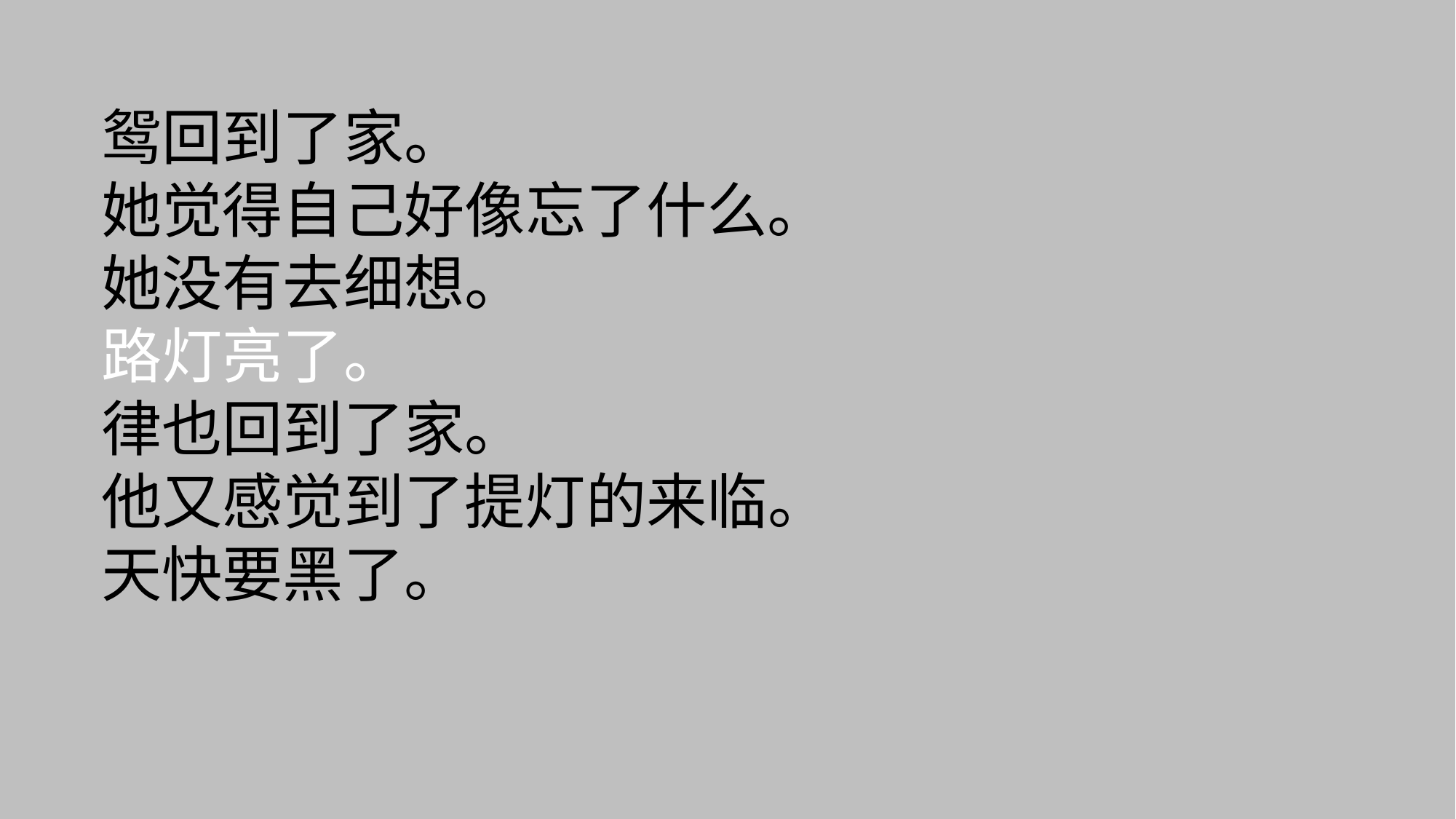

鸳回到了家。
她觉得自己好像忘了什么。
她没有去细想。
路灯亮了。
律也回到了家。
他又感觉到了提灯的来临。
天快要黑了。